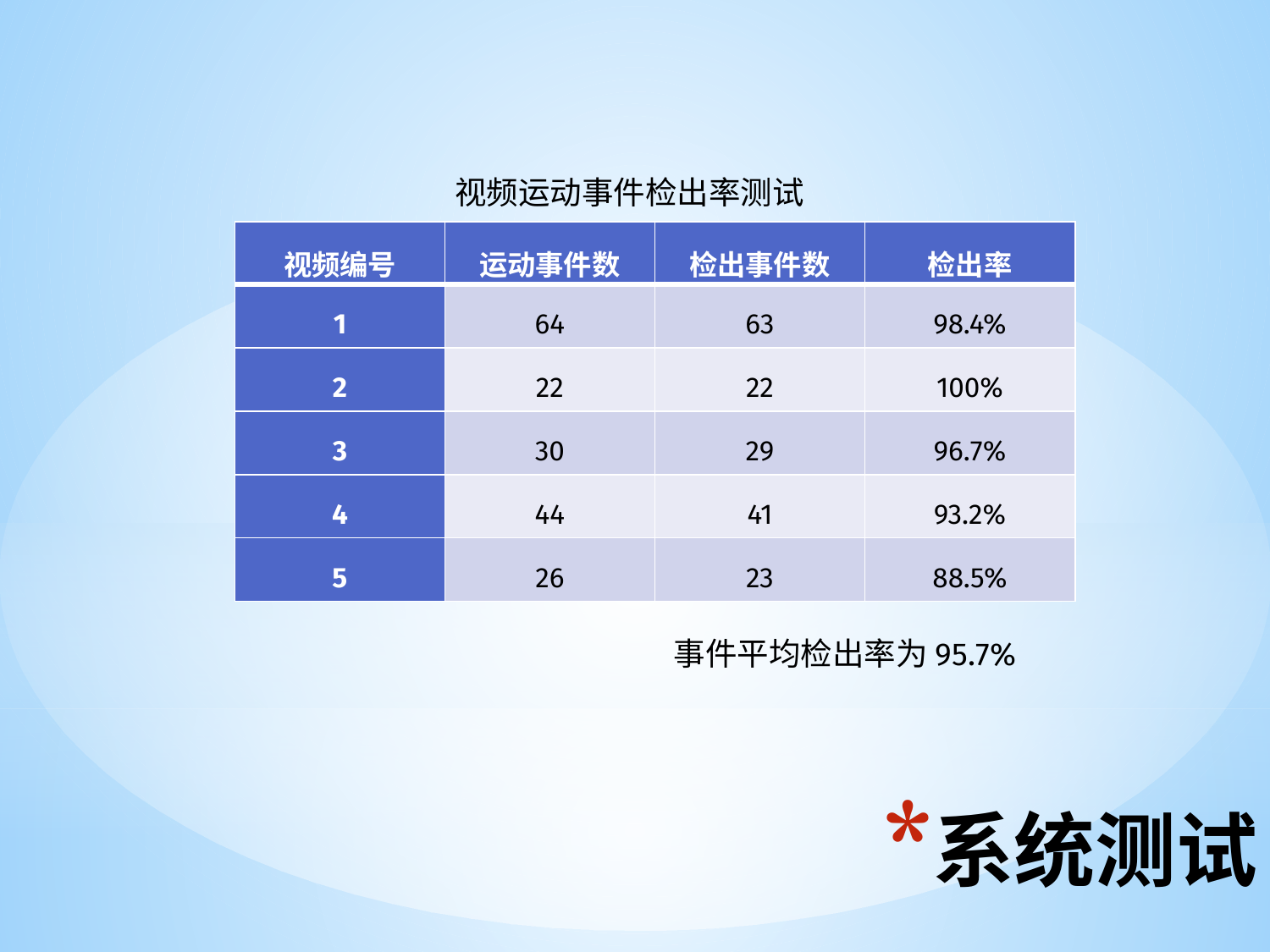

视频运动事件检出率测试

| 视频编号 | 运动事件数 | 检出事件数 | 检出率 |
| --- | --- | --- | --- |
| 1 | 64 | 63 | 98.4% |
| 2 | 22 | 22 | 100% |
| 3 | 30 | 29 | 96.7% |
| 4 | 44 | 41 | 93.2% |
| 5 | 26 | 23 | 88.5% |
事件平均检出率为95.7%
# 系统测试